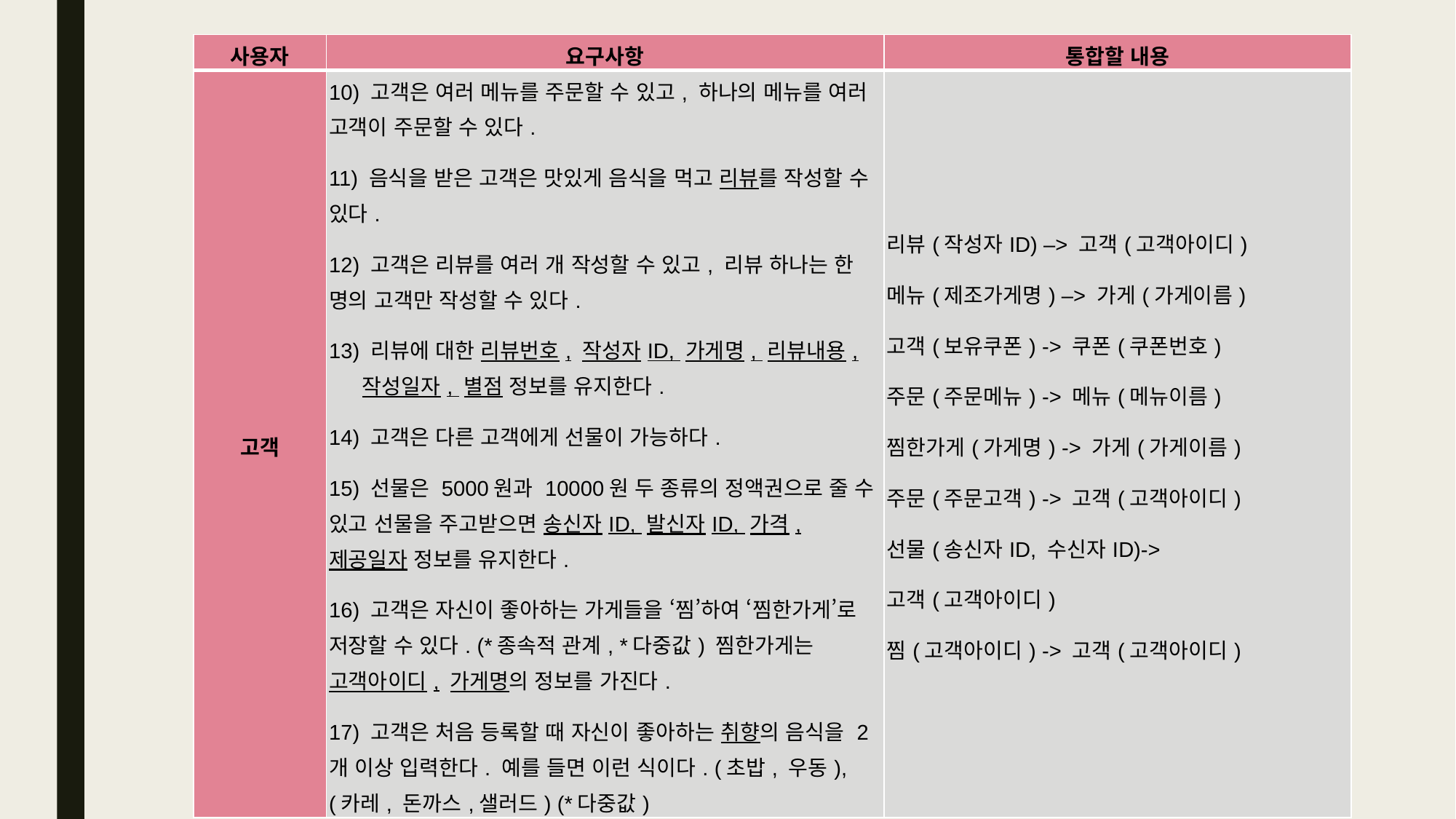

| 사용자 | 요구사항 | 통합할 내용 |
| --- | --- | --- |
| 고객 | 10) 고객은 여러 메뉴를 주문할 수 있고, 하나의 메뉴를 여러 고객이 주문할 수 있다. 11) 음식을 받은 고객은 맛있게 음식을 먹고 리뷰를 작성할 수 있다. 12) 고객은 리뷰를 여러 개 작성할 수 있고, 리뷰 하나는 한 명의 고객만 작성할 수 있다. 13) 리뷰에 대한 리뷰번호, 작성자ID, 가게명, 리뷰내용, 작성일자, 별점 정보를 유지한다. 14) 고객은 다른 고객에게 선물이 가능하다. 15) 선물은 5000원과 10000원 두 종류의 정액권으로 줄 수 있고 선물을 주고받으면 송신자ID, 발신자ID, 가격, 제공일자 정보를 유지한다. 16) 고객은 자신이 좋아하는 가게들을 ‘찜’하여 ‘찜한가게’로 저장할 수 있다. (\*종속적 관계, \*다중값) 찜한가게는 고객아이디, 가게명의 정보를 가진다. 17) 고객은 처음 등록할 때 자신이 좋아하는 취향의 음식을 2개 이상 입력한다. 예를 들면 이런 식이다. (초밥, 우동), (카레, 돈까스,샐러드) (\*다중값) | 리뷰(작성자ID) –> 고객(고객아이디) 메뉴(제조가게명) –> 가게(가게이름) 고객(보유쿠폰) -> 쿠폰(쿠폰번호) 주문(주문메뉴) -> 메뉴(메뉴이름) 찜한가게(가게명) -> 가게(가게이름) 주문(주문고객) -> 고객(고객아이디) 선물(송신자ID, 수신자ID)-> 고객(고객아이디) 찜(고객아이디) -> 고객(고객아이디) |